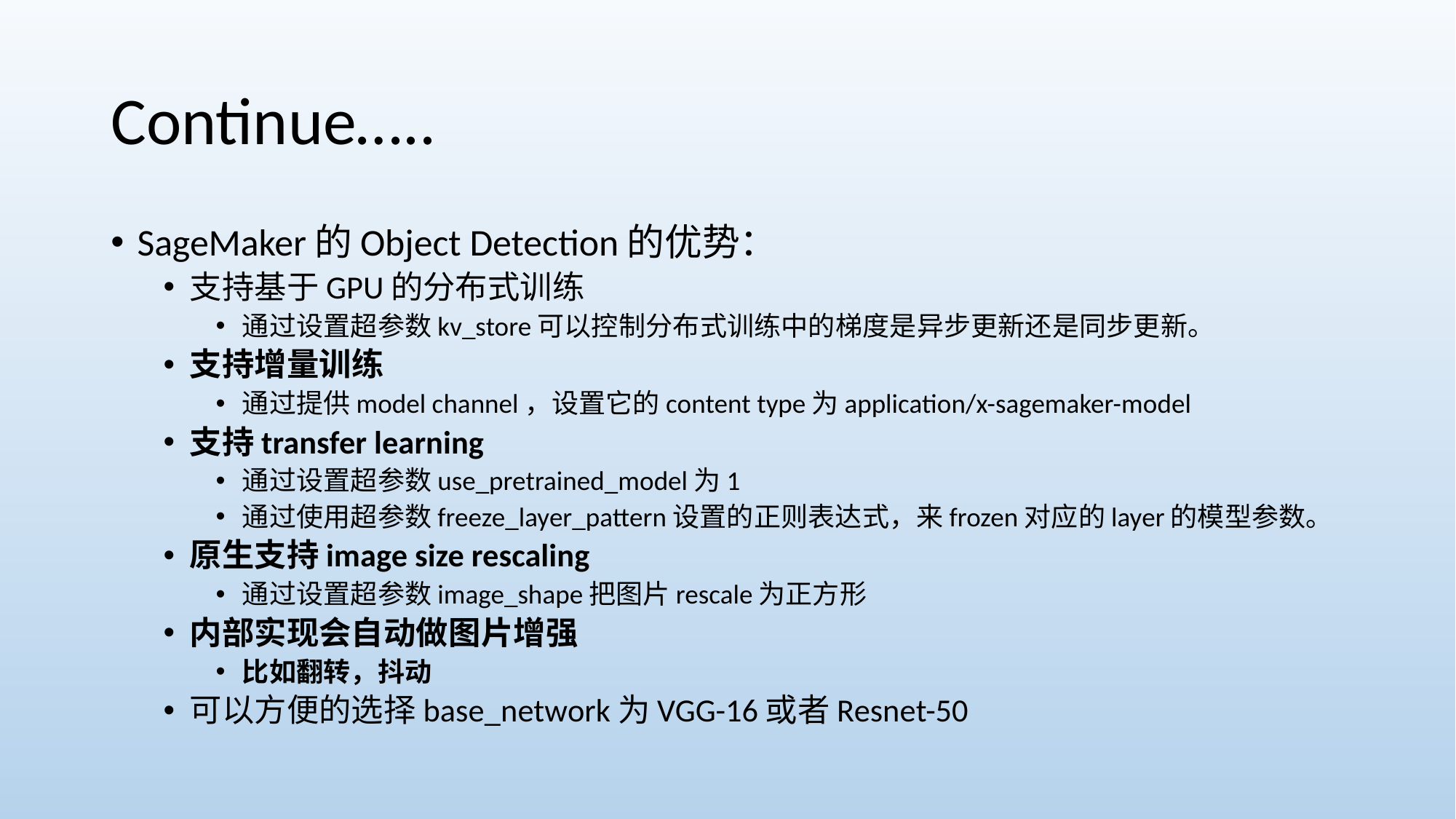

# Continue…..
SageMaker的Object Detection的优势：
支持基于GPU的分布式训练
通过设置超参数kv_store可以控制分布式训练中的梯度是异步更新还是同步更新。
支持增量训练
通过提供model channel，设置它的content type为application/x-sagemaker-model
支持transfer learning
通过设置超参数use_pretrained_model为1
通过使用超参数freeze_layer_pattern设置的正则表达式，来frozen对应的layer的模型参数。
原生支持image size rescaling
通过设置超参数image_shape把图片rescale为正方形
内部实现会自动做图片增强
比如翻转，抖动
可以方便的选择base_network为VGG-16或者Resnet-50